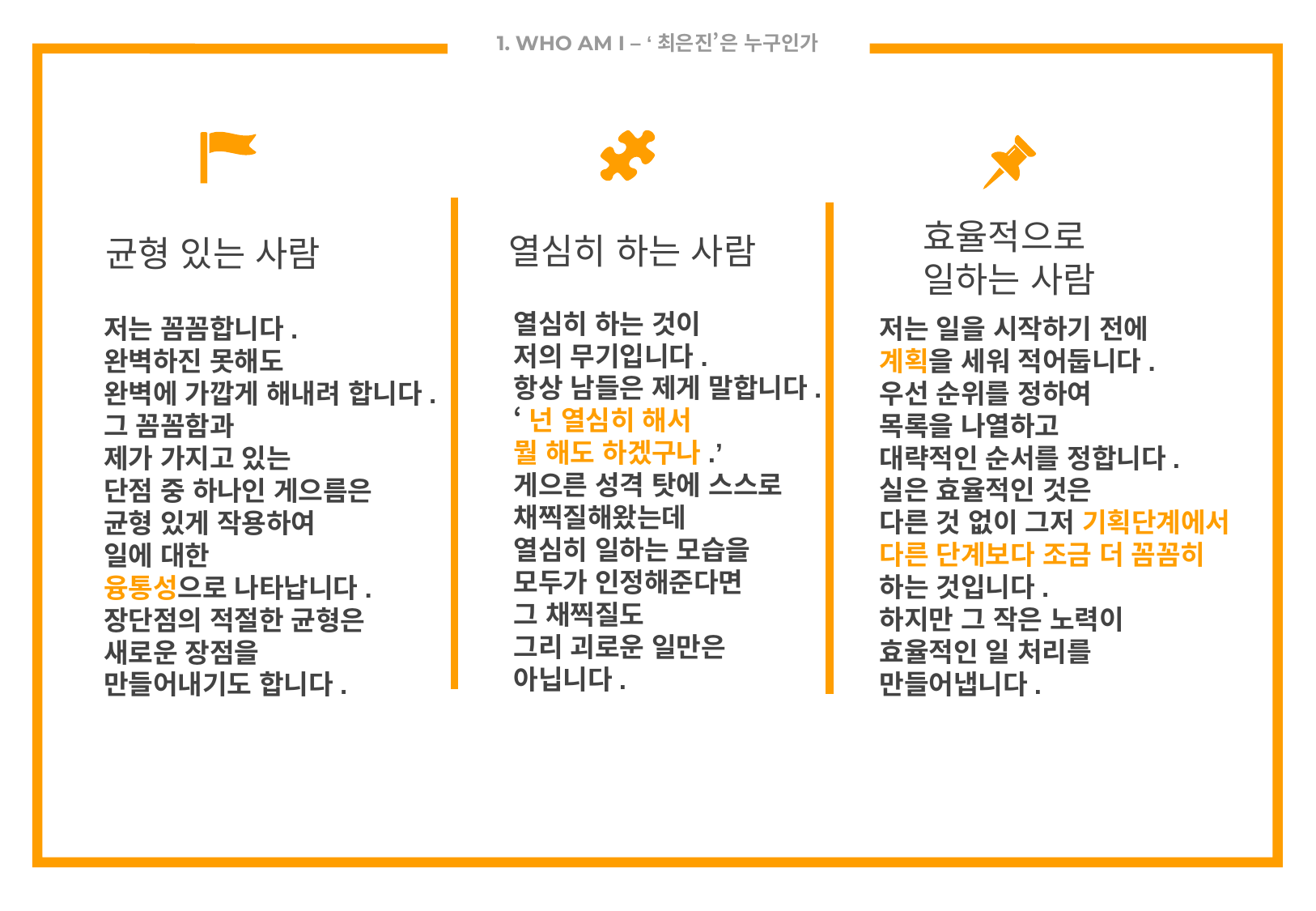

# 1. WHO AM I – ‘최은진’은 누구인가

열심히 하는 사람
균형 있는 사람
효율적으로
일하는 사람
열심히 하는 것이
저의 무기입니다.
항상 남들은 제게 말합니다.
‘넌 열심히 해서
뭘 해도 하겠구나.’
게으른 성격 탓에 스스로
채찍질해왔는데
열심히 일하는 모습을
모두가 인정해준다면
그 채찍질도
그리 괴로운 일만은
아닙니다.
저는 일을 시작하기 전에
계획을 세워 적어둡니다.
우선 순위를 정하여
목록을 나열하고
대략적인 순서를 정합니다.
실은 효율적인 것은
다른 것 없이 그저 기획단계에서
다른 단계보다 조금 더 꼼꼼히
하는 것입니다.
하지만 그 작은 노력이
효율적인 일 처리를
만들어냅니다.
저는 꼼꼼합니다.
완벽하진 못해도
완벽에 가깝게 해내려 합니다.
그 꼼꼼함과
제가 가지고 있는
단점 중 하나인 게으름은
균형 있게 작용하여
일에 대한
융통성으로 나타납니다.
장단점의 적절한 균형은
새로운 장점을
만들어내기도 합니다.